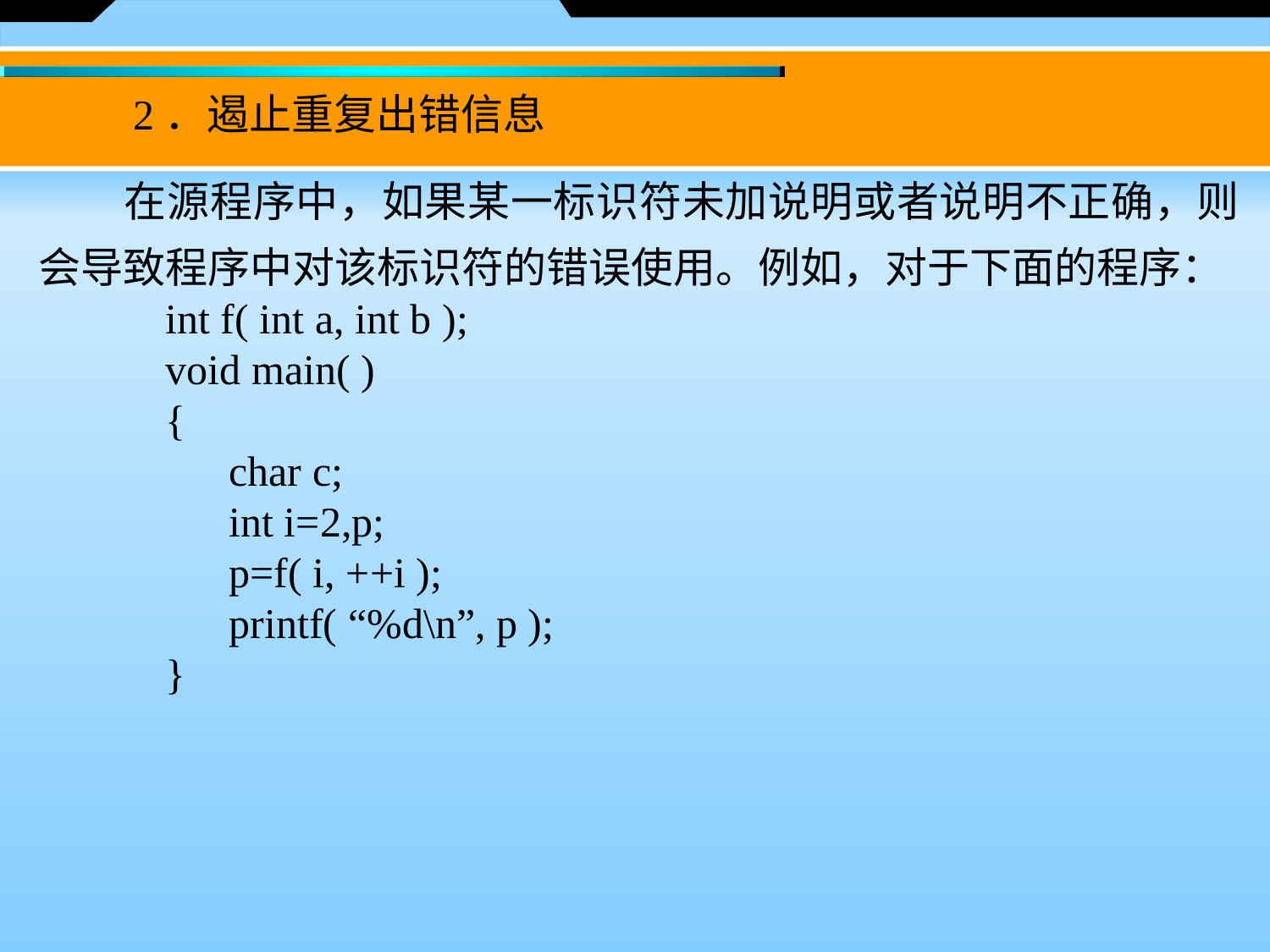

2．遏止重复出错信息
　　在源程序中，如果某一标识符未加说明或者说明不正确，则会导致程序中对该标识符的错误使用。例如，对于下面的程序：
int f( int a, int b );
void main( )
{
      char c;
      int i=2,p;
      p=f( i, ++i );
      printf( “%d\n”, p );
}